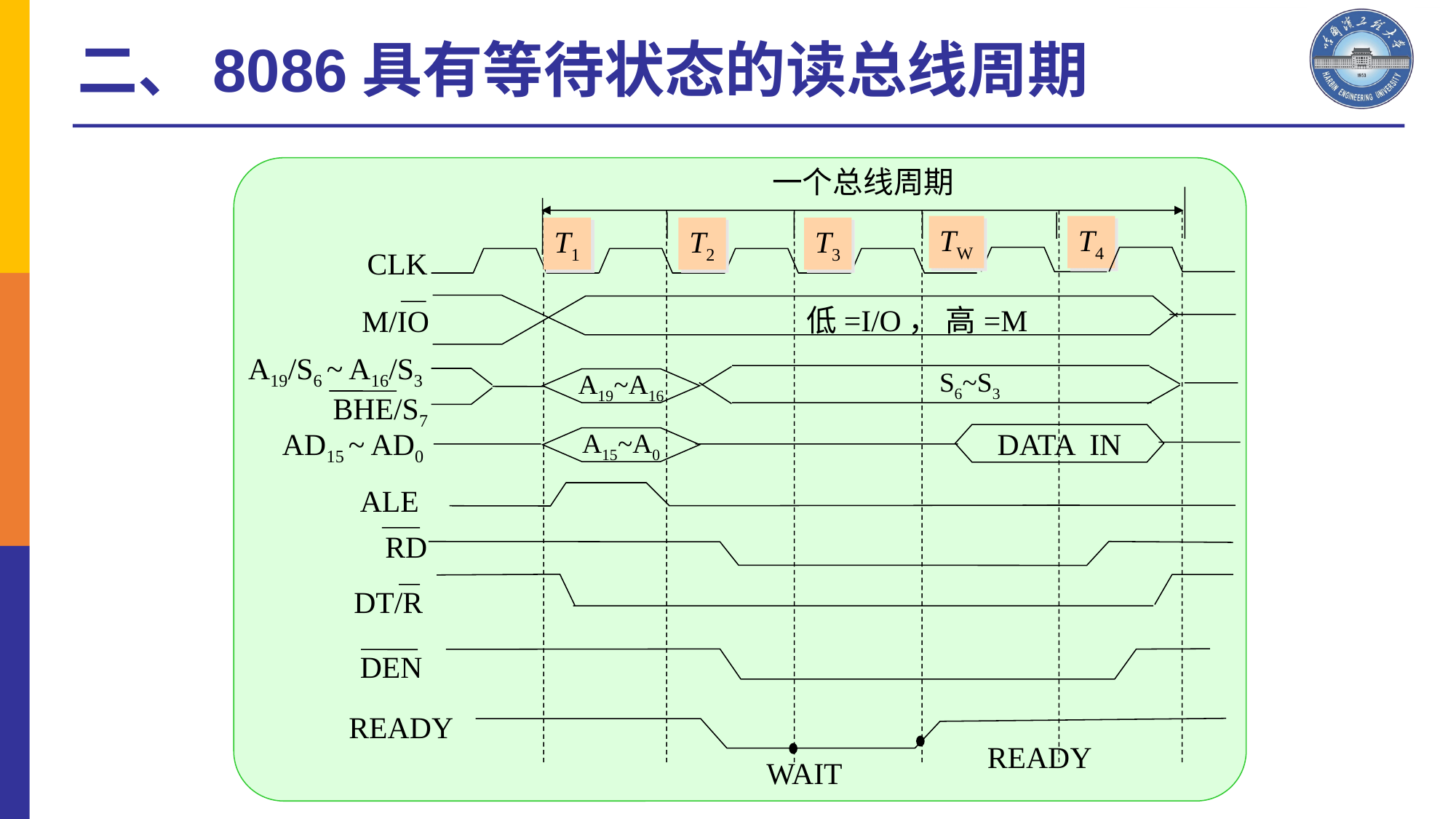

二、8086具有等待状态的读总线周期
一个总线周期

TW
T4
T1
T2
T3
CLK

低=I/O， 高=M
M/IO

A19/S6 ~ A16/S3

S6~S3

A19~A16

BHE/S7

AD15 ~ AD0
DATA  IN
A15~A0

ALE

RD

DT/R

DEN

READY

READY

WAIT